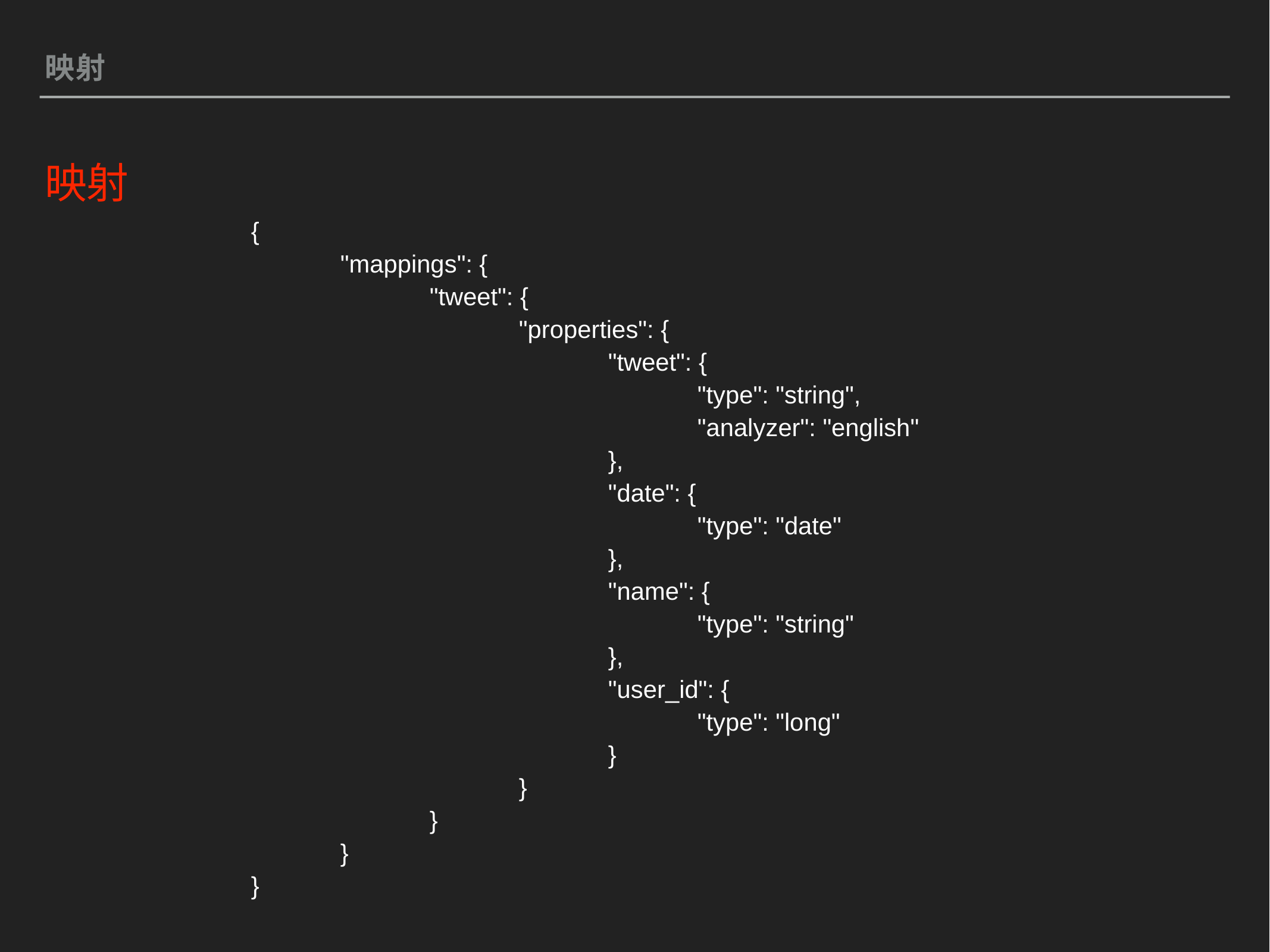

映射
映射

{
	"mappings": {
		"tweet": {
			"properties": {
				"tweet": {
					"type": "string",
					"analyzer": "english"
				},
				"date": {
					"type": "date"
				},
				"name": {
					"type": "string"
				},
				"user_id": {
					"type": "long"
				}
			}
		}
	}
}